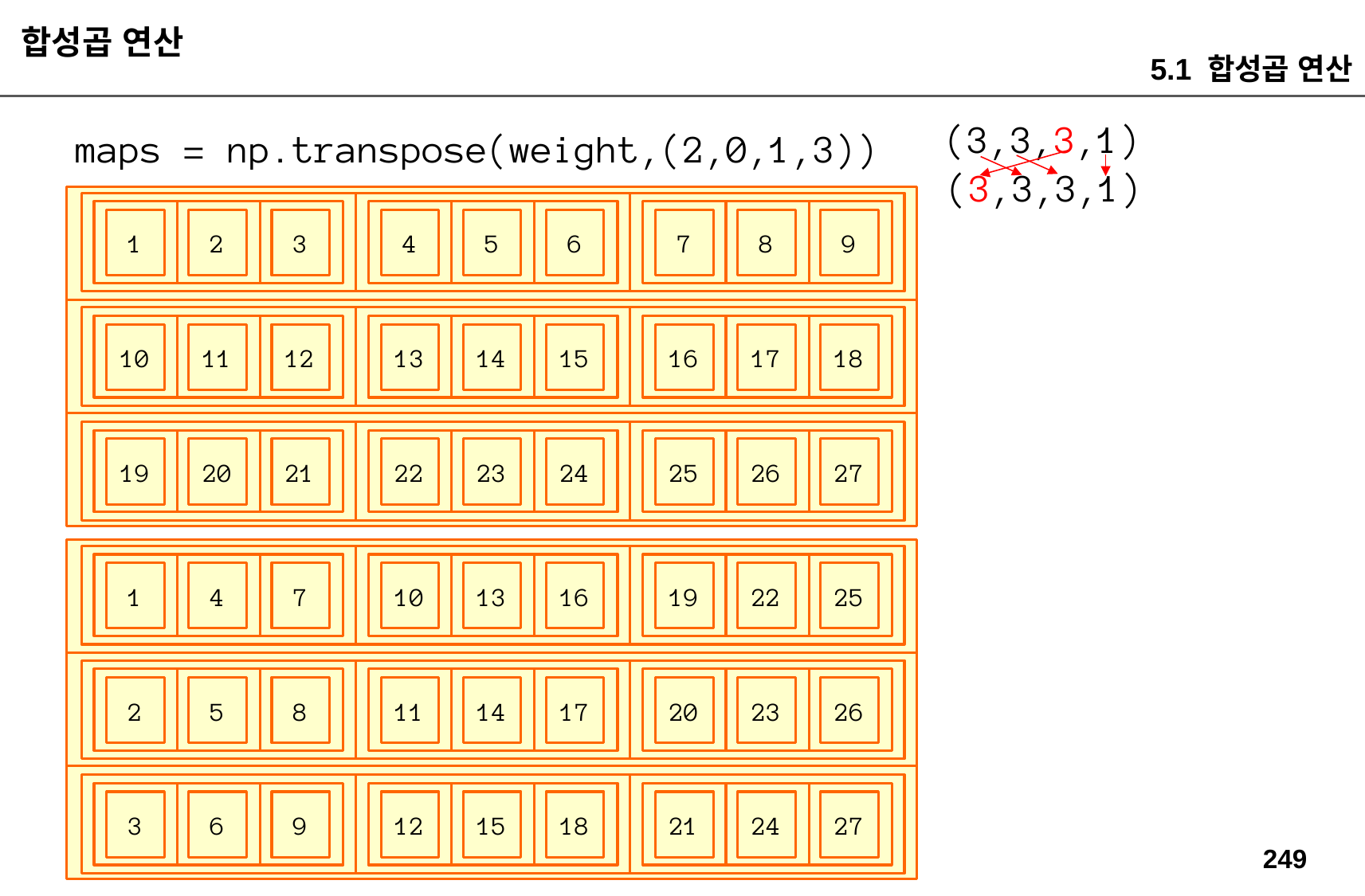

합성곱 연산
5.1 합성곱 연산
(3,3,3,1)
maps = np.transpose(weight,(2,0,1,3))
(3,3,3,1)

1
2
3
4
5
6
7
8
9

10
11
12
13
14
15
16
17
18

19
20
21
22
23
24
25
26
27

1
4
7
10
13
16
19
22
25

2
5
8
11
14
17
20
23
26

3
6
9
12
15
18
21
24
27